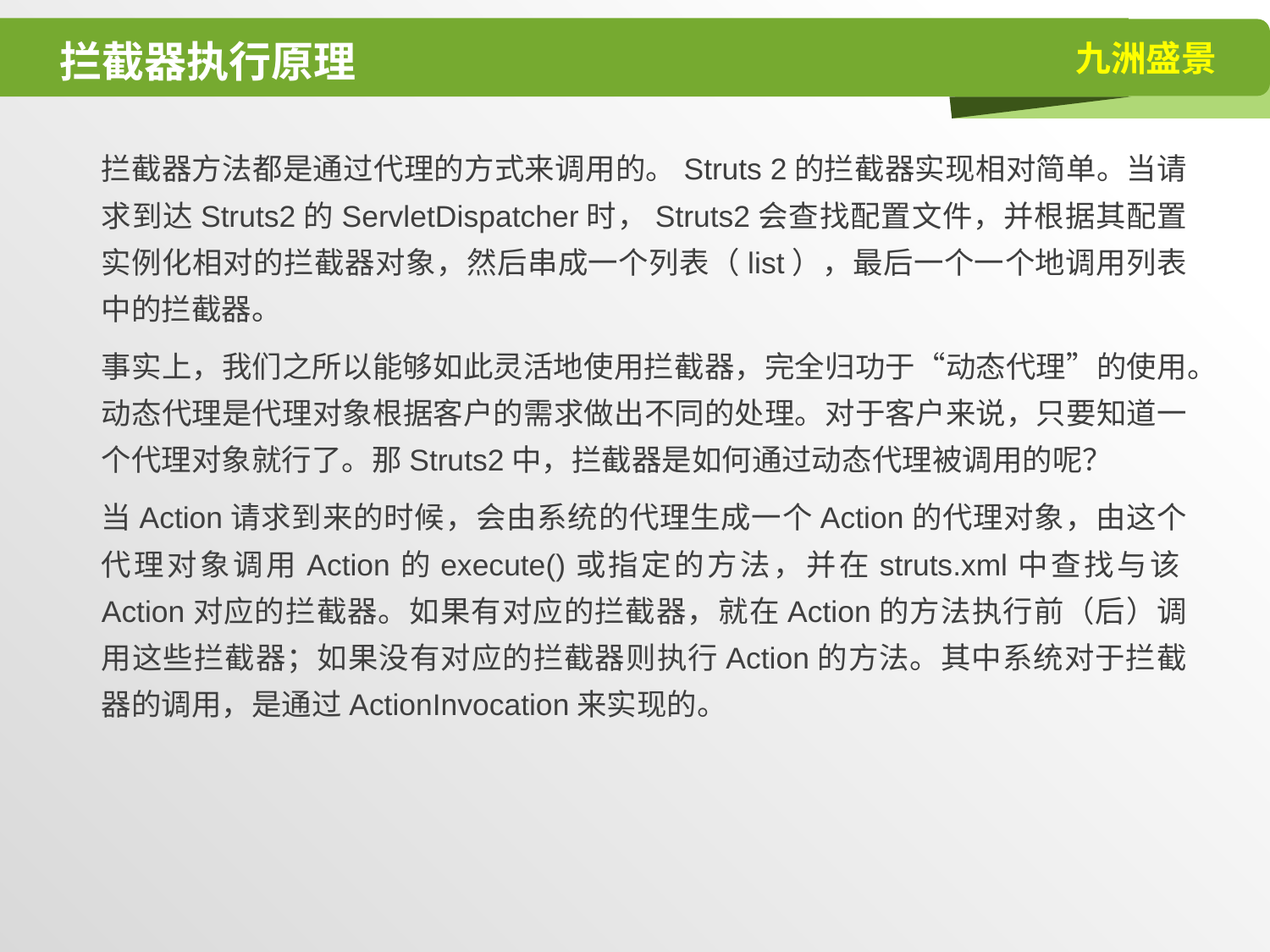

# 拦截器执行原理
拦截器方法都是通过代理的方式来调用的。Struts 2的拦截器实现相对简单。当请求到达Struts2的ServletDispatcher时，Struts2会查找配置文件，并根据其配置实例化相对的拦截器对象，然后串成一个列表（list），最后一个一个地调用列表中的拦截器。
事实上，我们之所以能够如此灵活地使用拦截器，完全归功于“动态代理”的使用。动态代理是代理对象根据客户的需求做出不同的处理。对于客户来说，只要知道一个代理对象就行了。那Struts2中，拦截器是如何通过动态代理被调用的呢？
当Action请求到来的时候，会由系统的代理生成一个Action的代理对象，由这个代理对象调用Action的execute()或指定的方法，并在struts.xml中查找与该Action对应的拦截器。如果有对应的拦截器，就在Action的方法执行前（后）调用这些拦截器；如果没有对应的拦截器则执行Action的方法。其中系统对于拦截器的调用，是通过ActionInvocation来实现的。